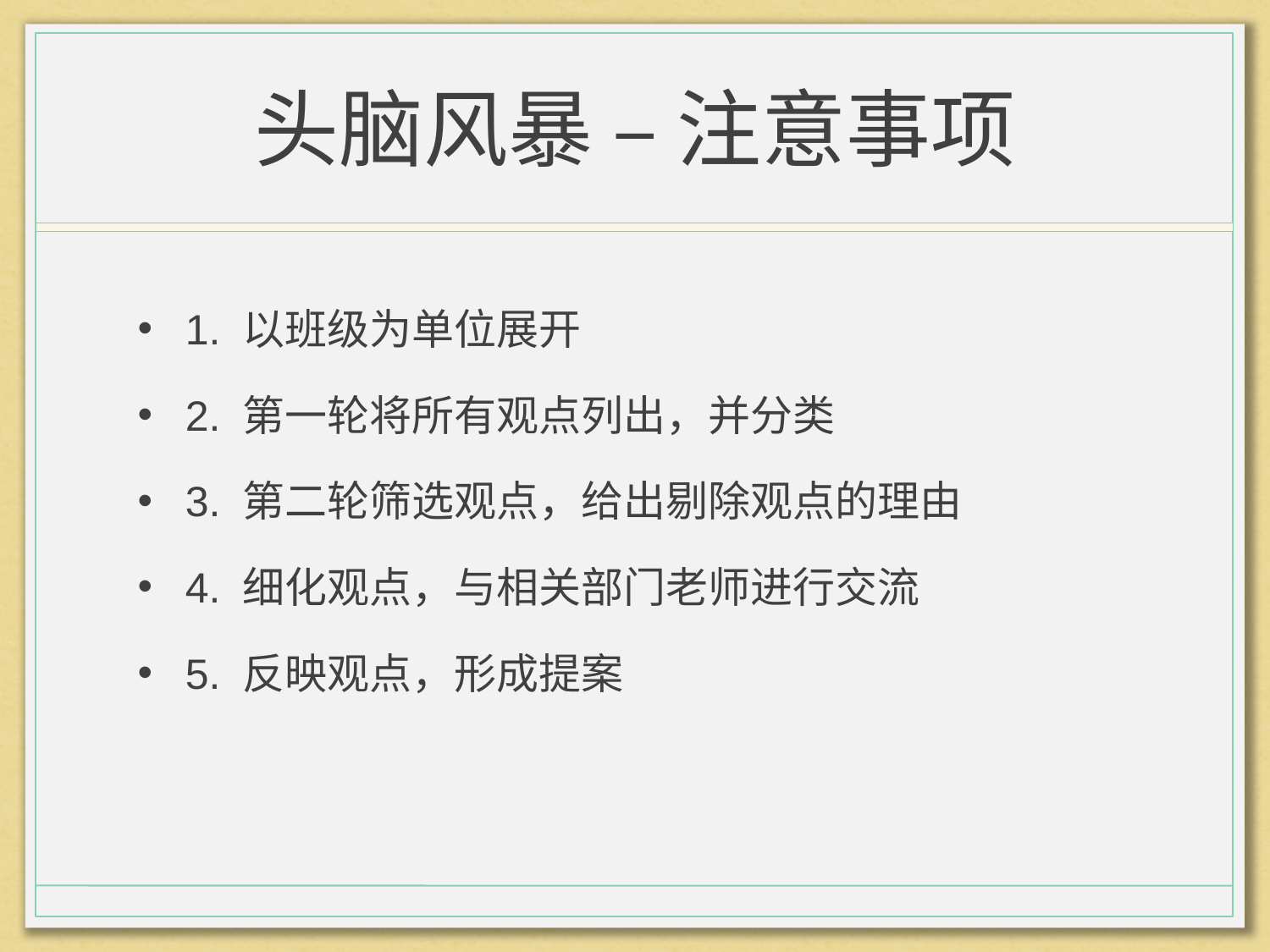

# 头脑风暴 – 注意事项
1. 以班级为单位展开
2. 第一轮将所有观点列出，并分类
3. 第二轮筛选观点，给出剔除观点的理由
4. 细化观点，与相关部门老师进行交流
5. 反映观点，形成提案